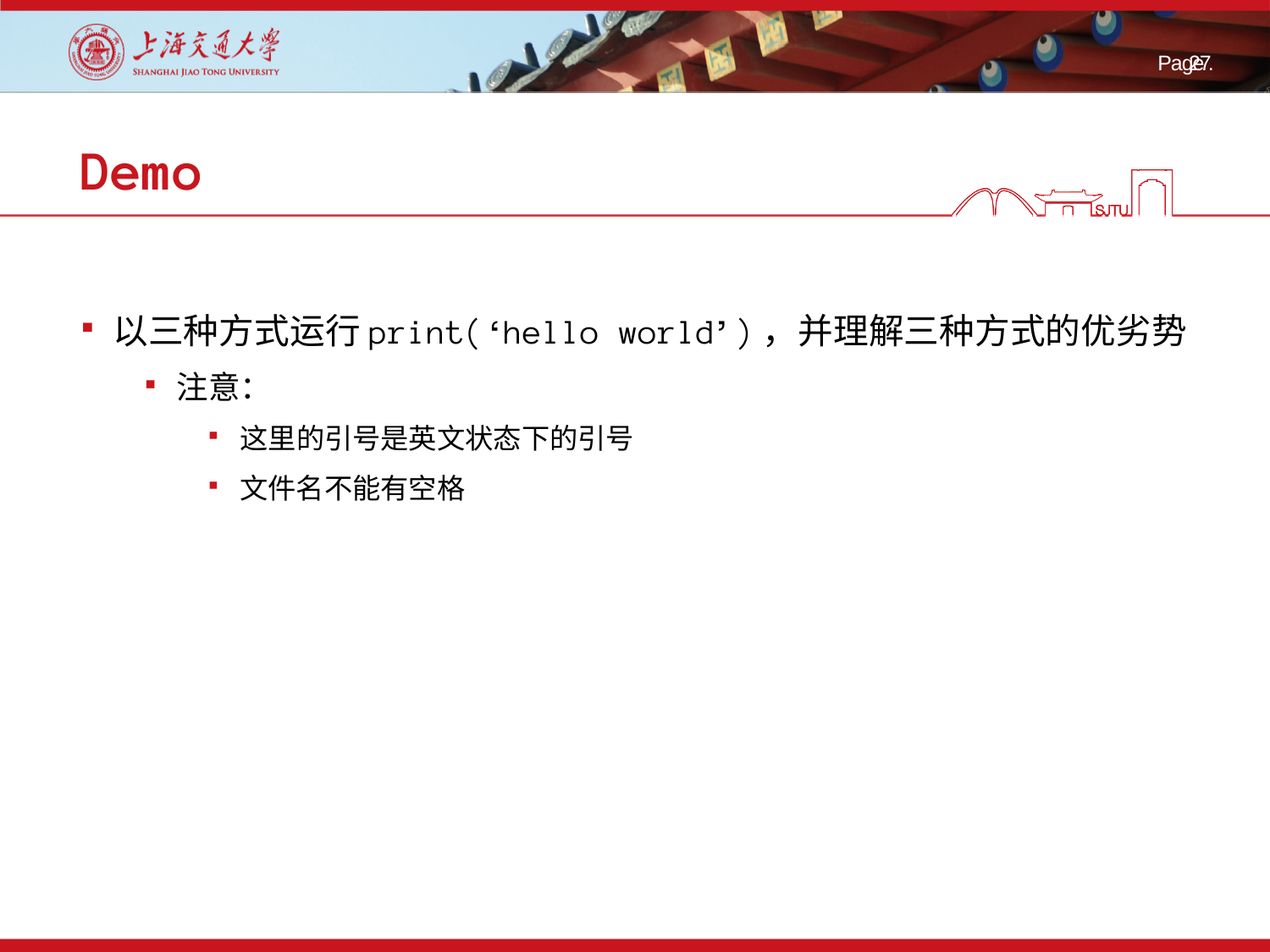

# Demo

以三种方式运行print(‘hello world’)，并理解三种方式的优劣势
注意：
这里的引号是英文状态下的引号
文件名不能有空格